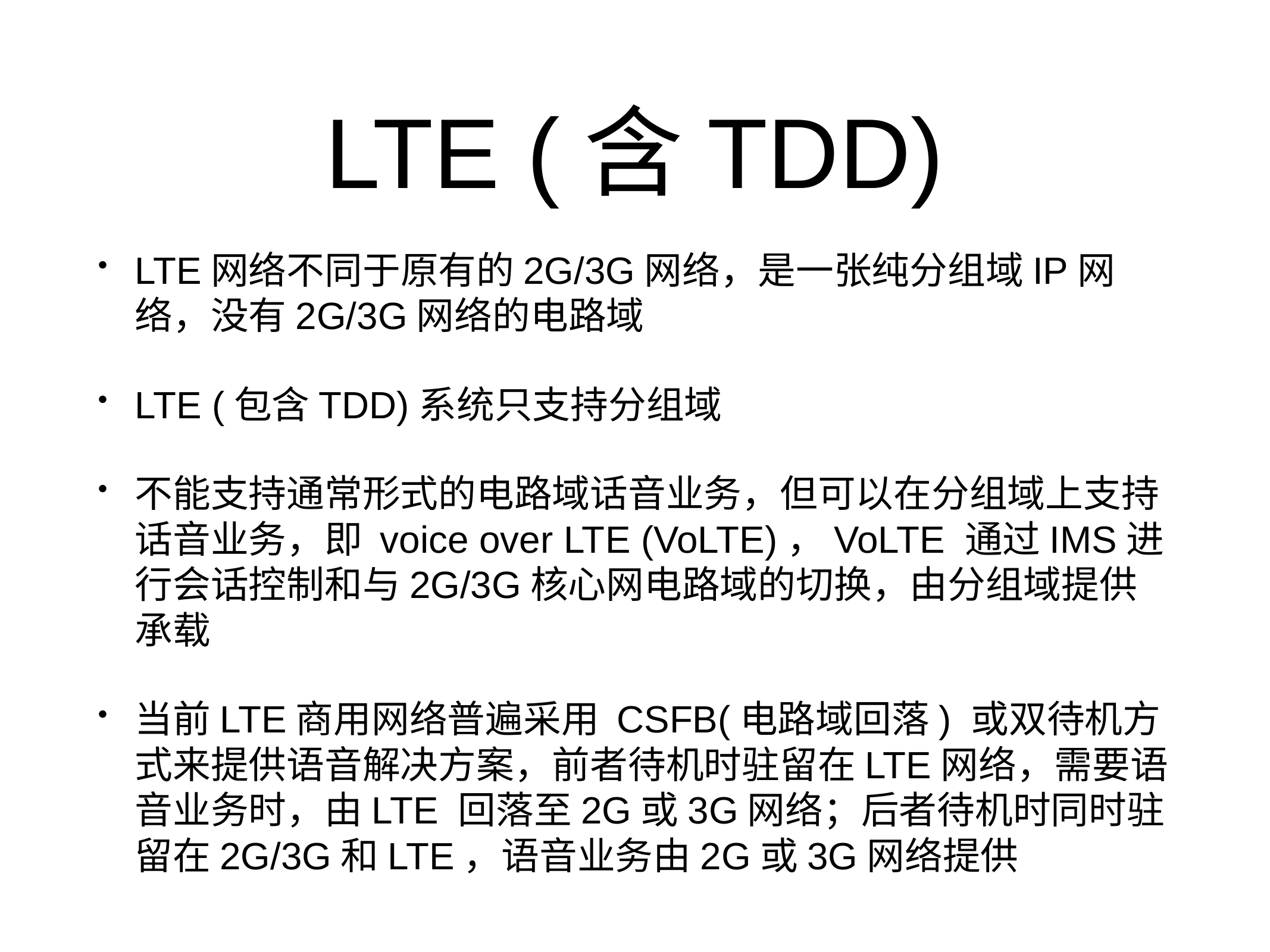

# LTE (含TDD)
LTE网络不同于原有的2G/3G网络，是一张纯分组域IP网络，没有2G/3G网络的电路域
LTE (包含TDD)系统只支持分组域
不能支持通常形式的电路域话音业务，但可以在分组域上支持话音业务，即 voice over LTE (VoLTE)，VoLTE 通过IMS进行会话控制和与2G/3G核心网电路域的切换，由分组域提供承载
当前LTE商用网络普遍采用 CSFB(电路域回落) 或双待机方式来提供语音解决方案，前者待机时驻留在LTE网络，需要语音业务时，由LTE 回落至2G或3G网络；后者待机时同时驻留在2G/3G和LTE，语音业务由2G或3G网络提供